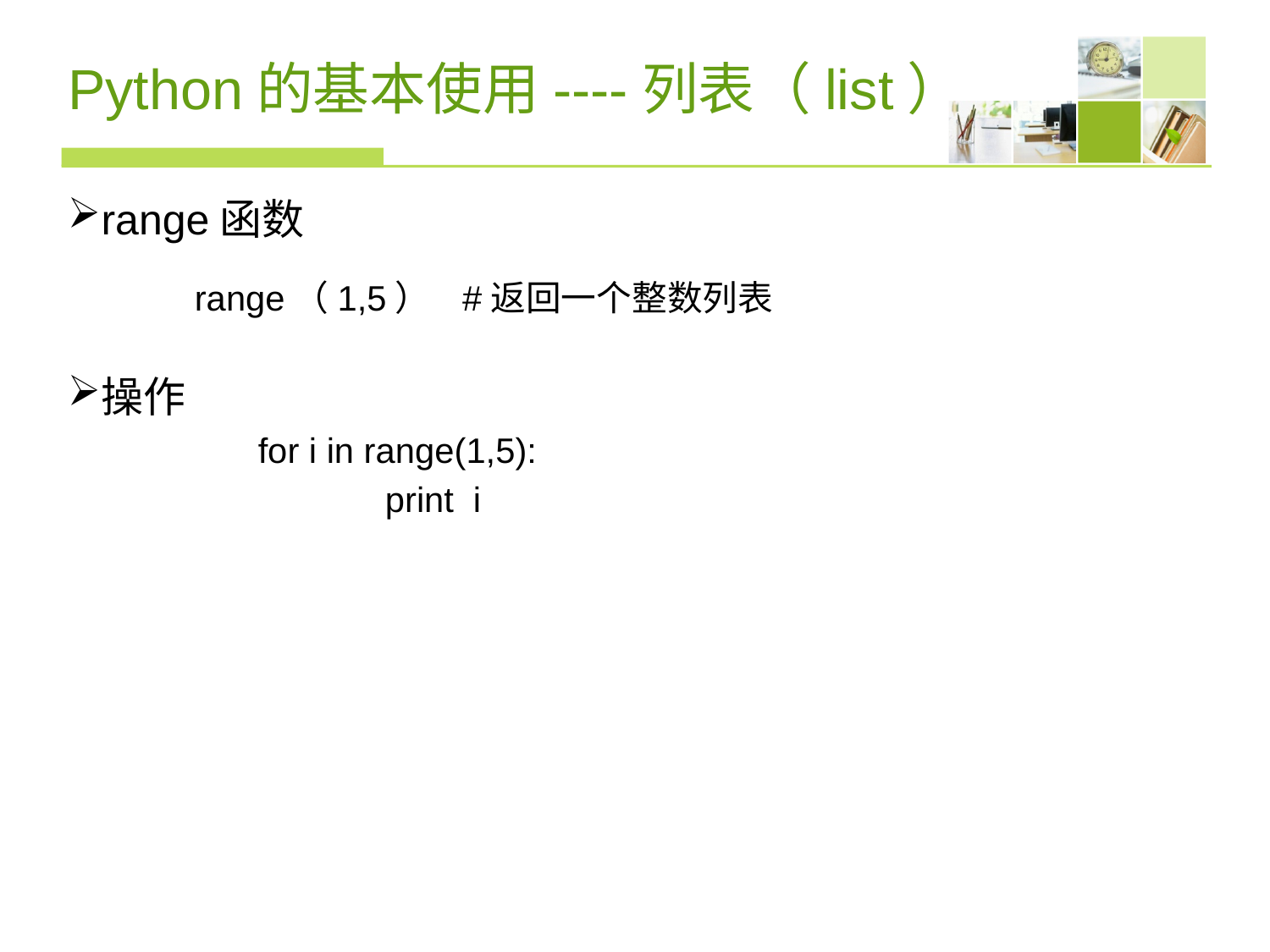

# Python的基本使用----列表（list）
range函数
	range（1,5）   #返回一个整数列表

操作
	for i in range(1,5):
		print  i